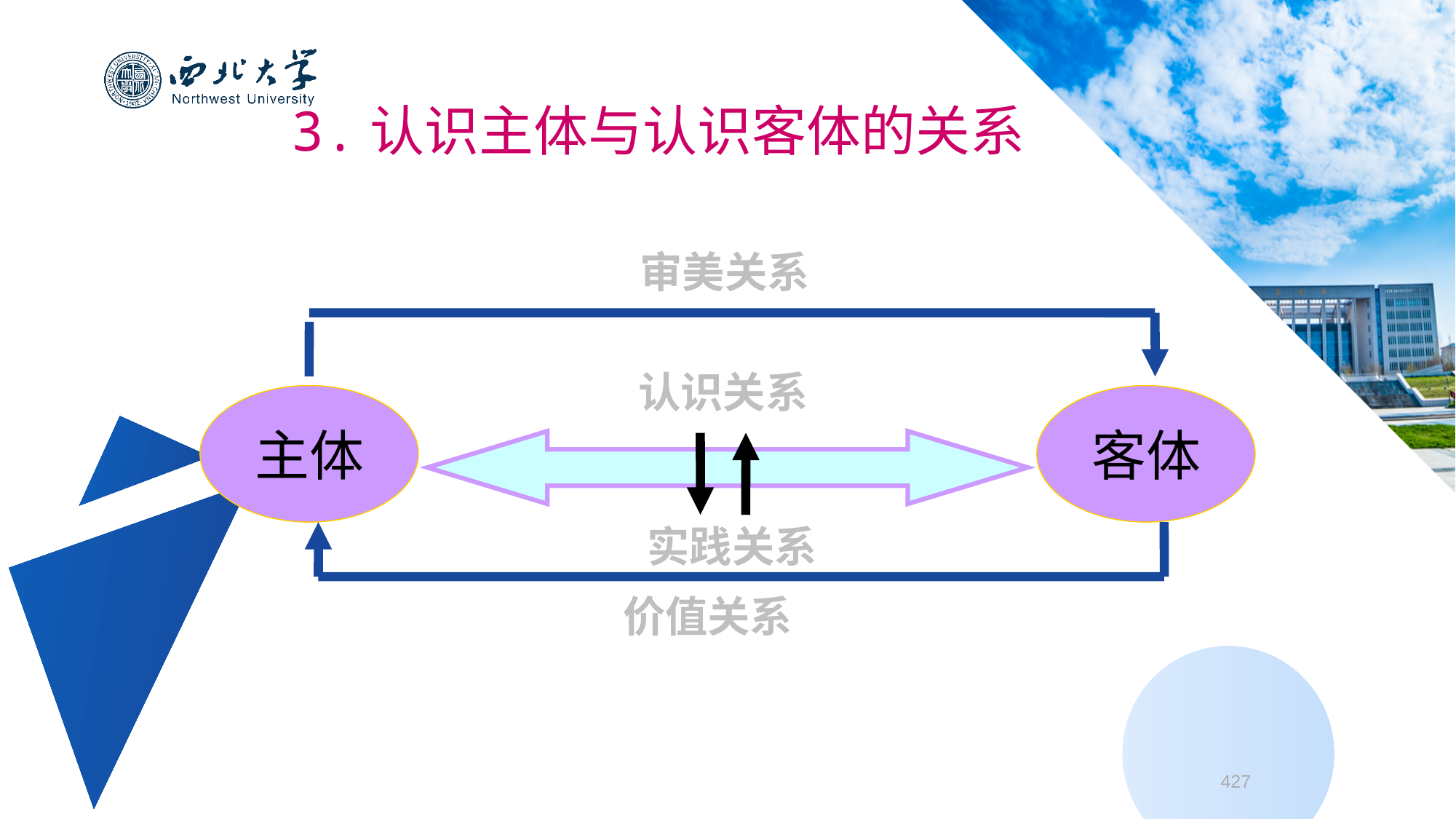

3.认识主体与认识客体的关系
 审美关系

认识关系
主体
客体

实践关系

   价值关系
427